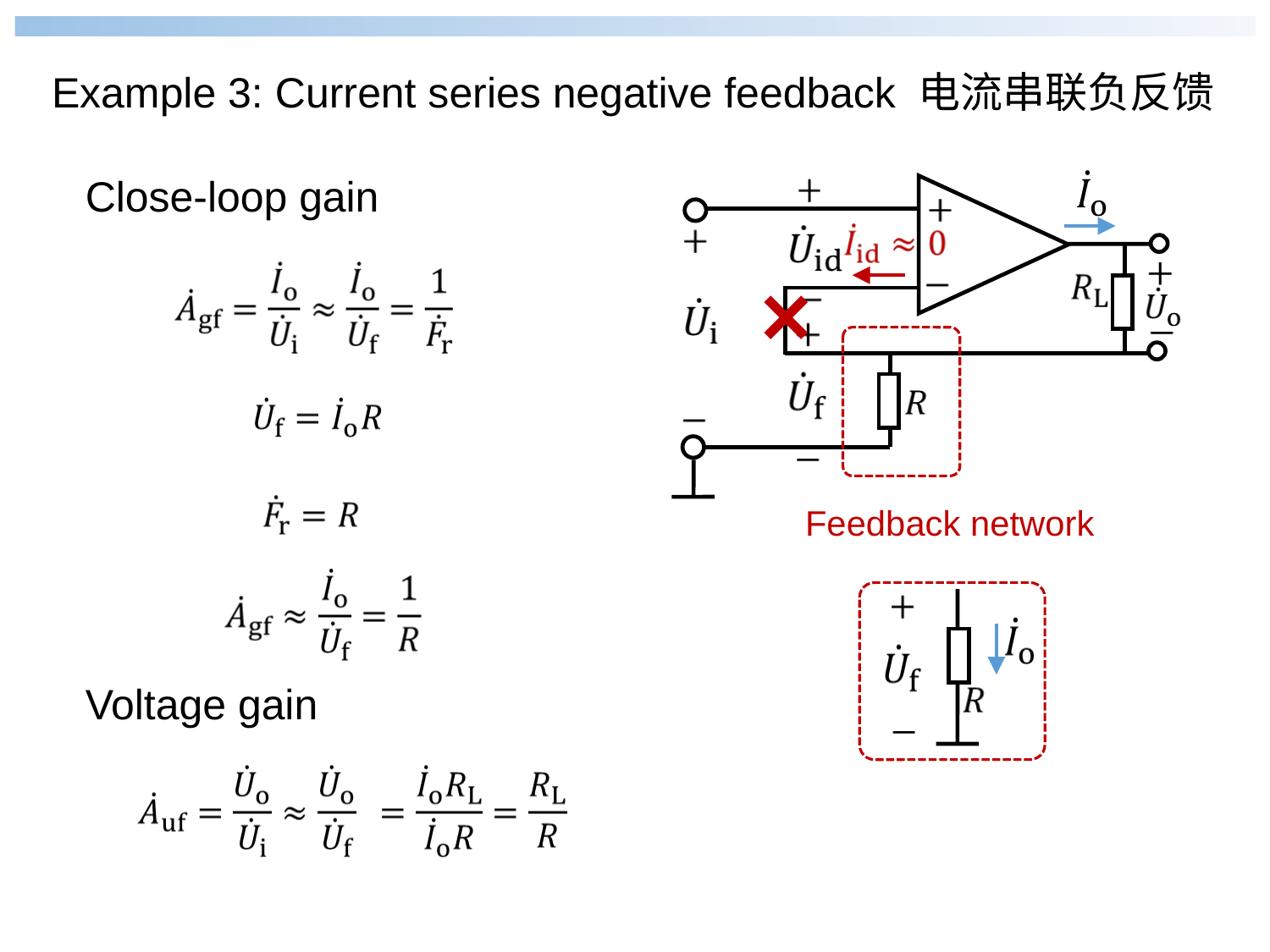

Example 3: Current series negative feedback 电流串联负反馈

Close-loop gain

Feedback network

Voltage gain